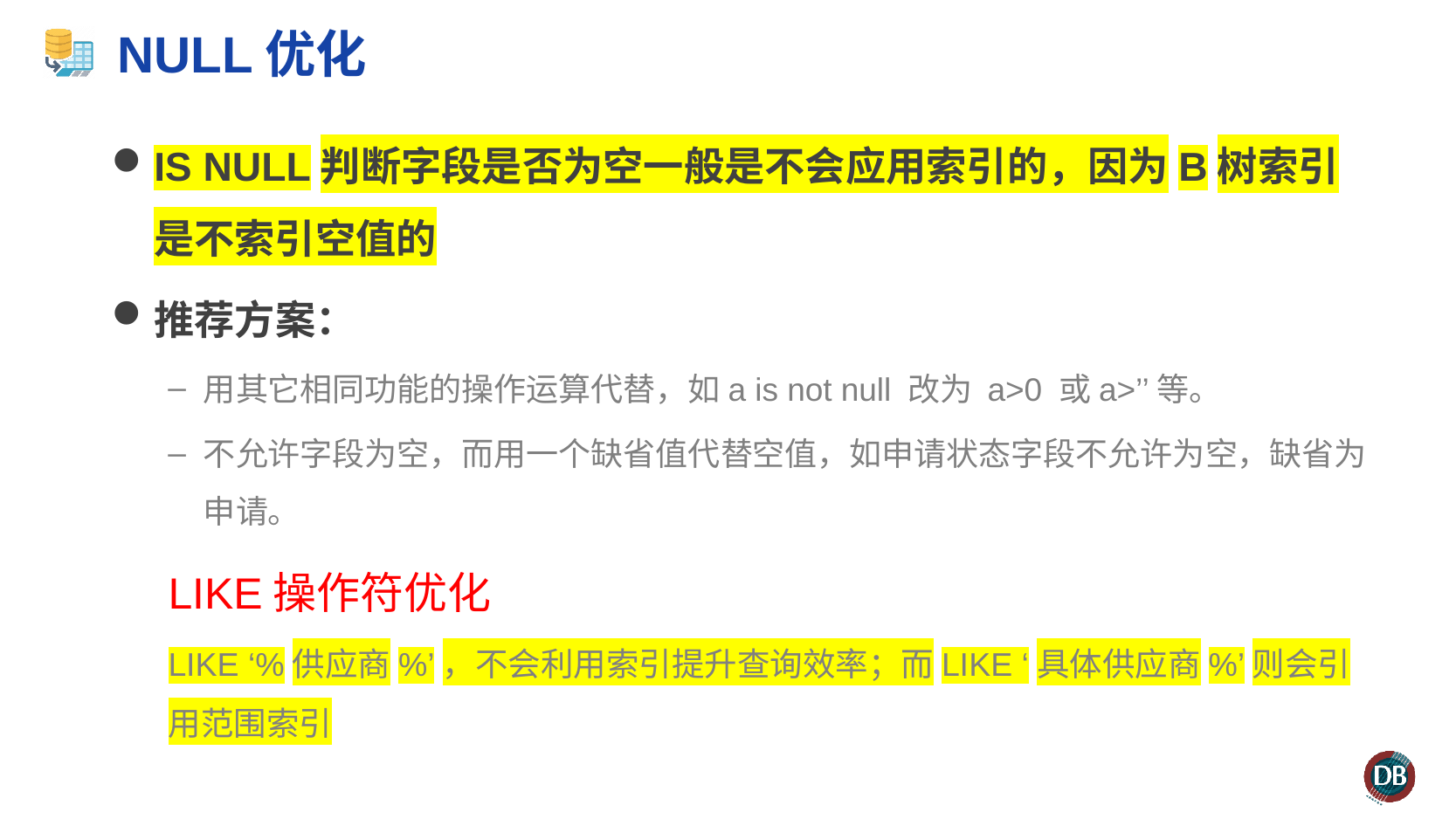

# NULL优化
IS NULL判断字段是否为空一般是不会应用索引的，因为B树索引是不索引空值的
推荐方案：
用其它相同功能的操作运算代替，如a is not null 改为 a>0 或a>’’等。
不允许字段为空，而用一个缺省值代替空值，如申请状态字段不允许为空，缺省为申请。
LIKE操作符优化
LIKE ‘%供应商%’，不会利用索引提升查询效率；而LIKE ‘具体供应商%’则会引用范围索引